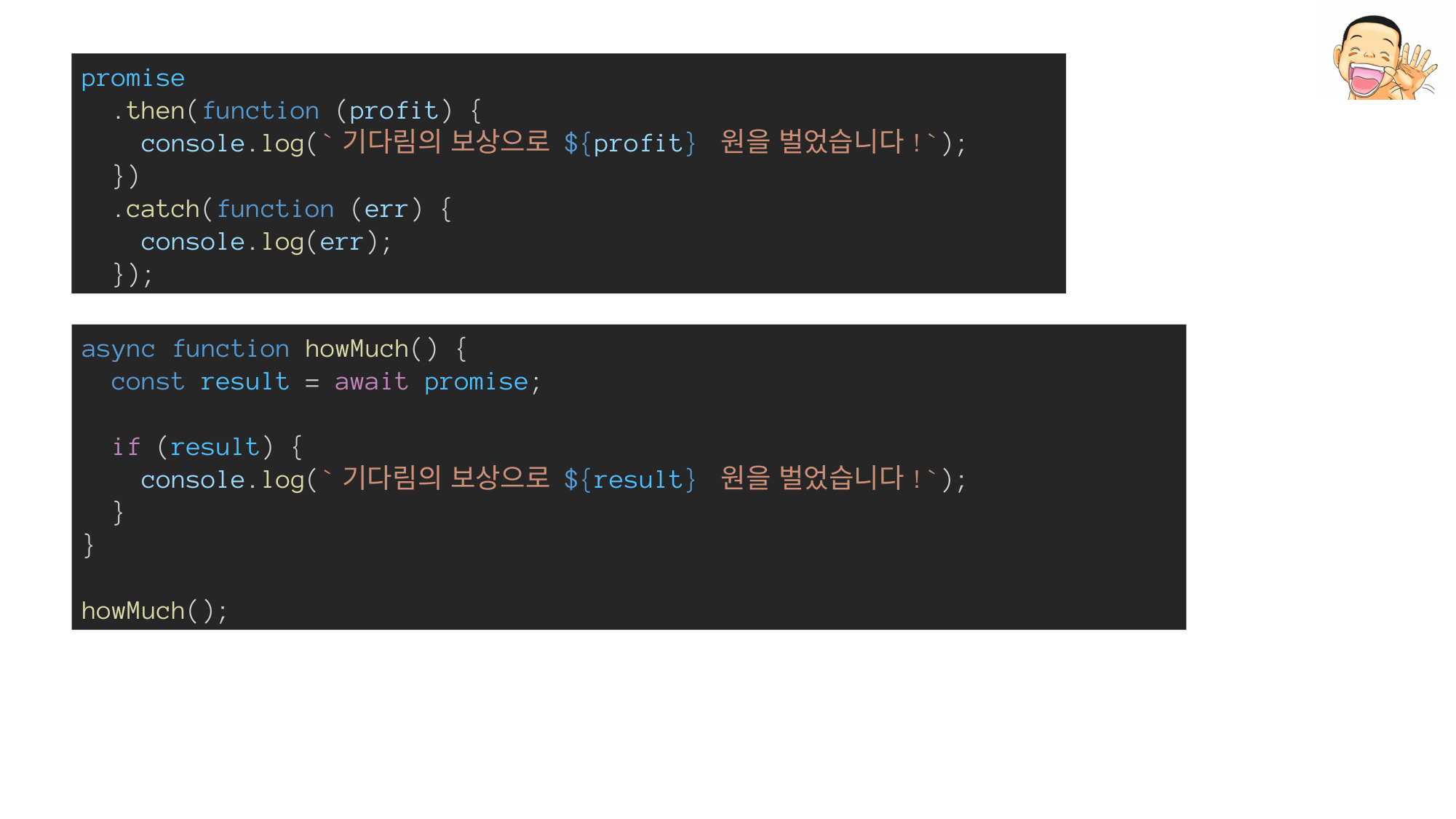

promise
  .then(function (profit) {
    console.log(`기다림의 보상으로 ${profit} 원을 벌었습니다!`);
  })
  .catch(function (err) {
    console.log(err);
  });
async function howMuch() {
  const result = await promise;
  if (result) {
    console.log(`기다림의 보상으로 ${result} 원을 벌었습니다!`);
  }
}
howMuch();